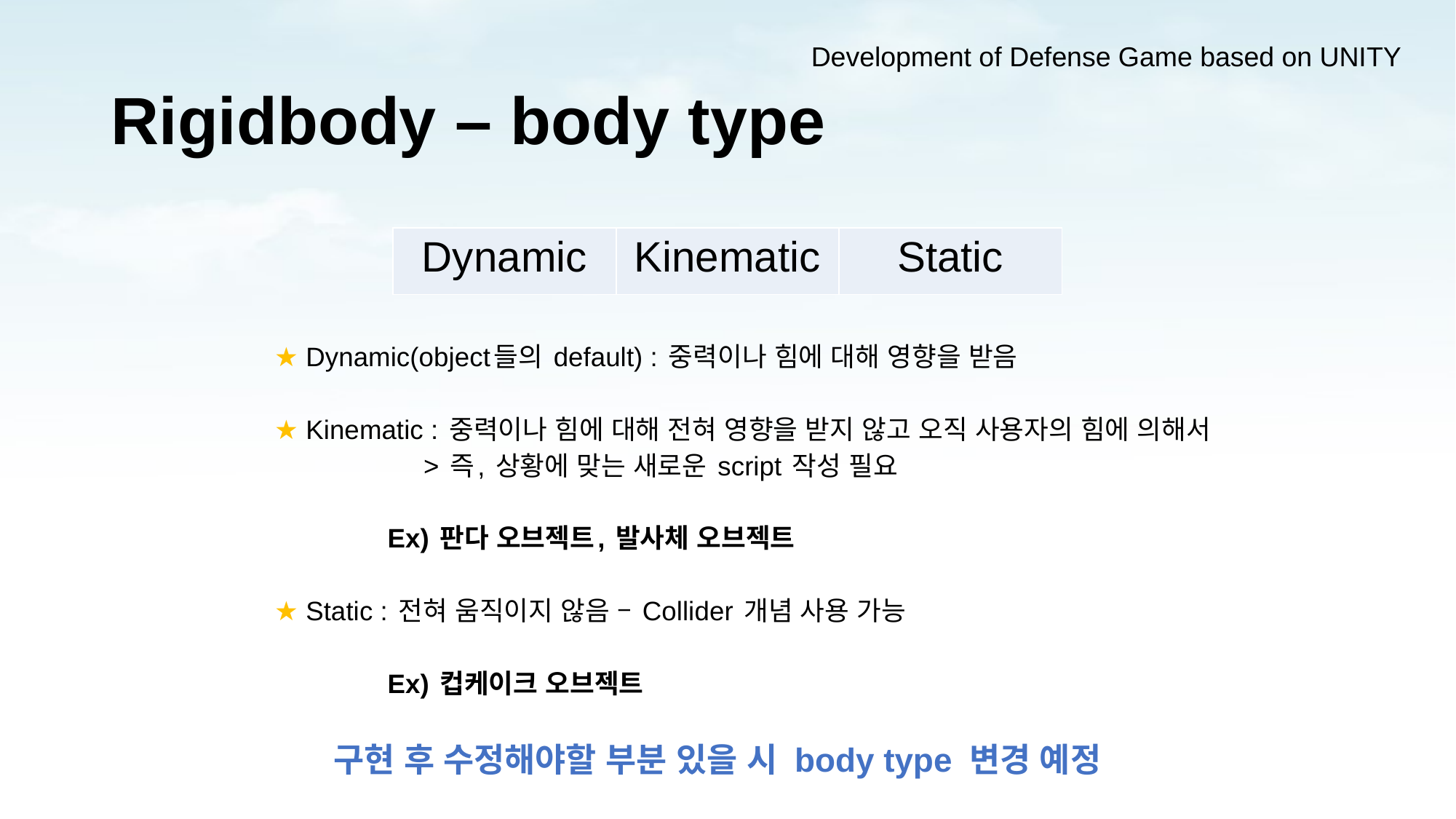

Development of Defense Game based on UNITY
# Rigidbody – body type
| Dynamic | Kinematic | Static |
| --- | --- | --- |
★ Dynamic(object들의 default) : 중력이나 힘에 대해 영향을 받음

★ Kinematic : 중력이나 힘에 대해 전혀 영향을 받지 않고 오직 사용자의 힘에 의해서
                    > 즉, 상황에 맞는 새로운 script 작성 필요

	        Ex) 판다 오브젝트, 발사체 오브젝트

★ Static : 전혀 움직이지 않음 – Collider 개념 사용 가능

	        Ex) 컵케이크 오브젝트

구현 후 수정해야할 부분 있을 시 body type 변경 예정